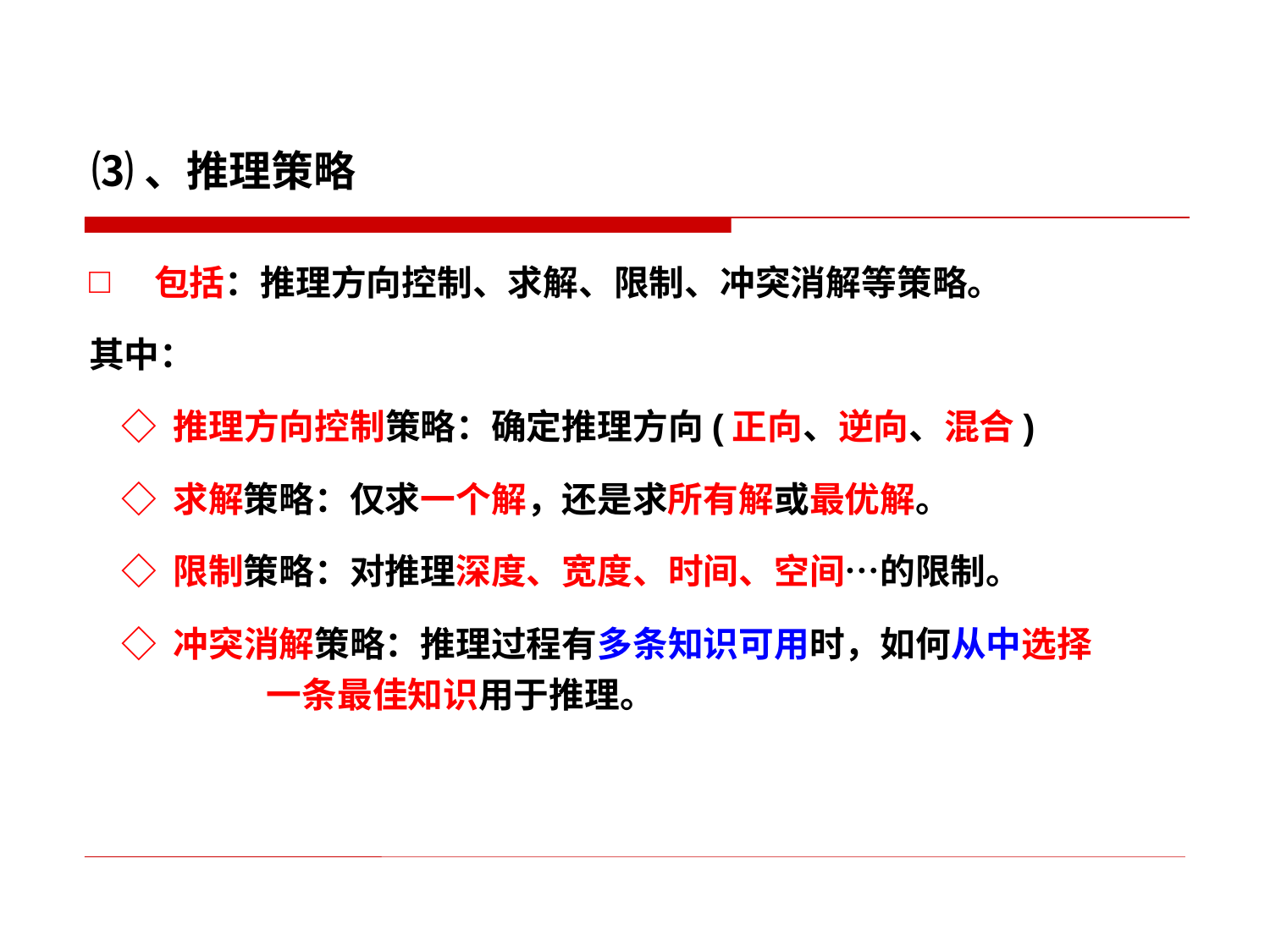

⑶、推理策略
包括：推理方向控制、求解、限制、冲突消解等策略。
其中：
    ◇ 推理方向控制策略：确定推理方向(正向、逆向、混合)
    ◇ 求解策略：仅求一个解，还是求所有解或最优解。
    ◇ 限制策略：对推理深度、宽度、时间、空间…的限制。
    ◇ 冲突消解策略：推理过程有多条知识可用时，如何从中选择
                     一条最佳知识用于推理。